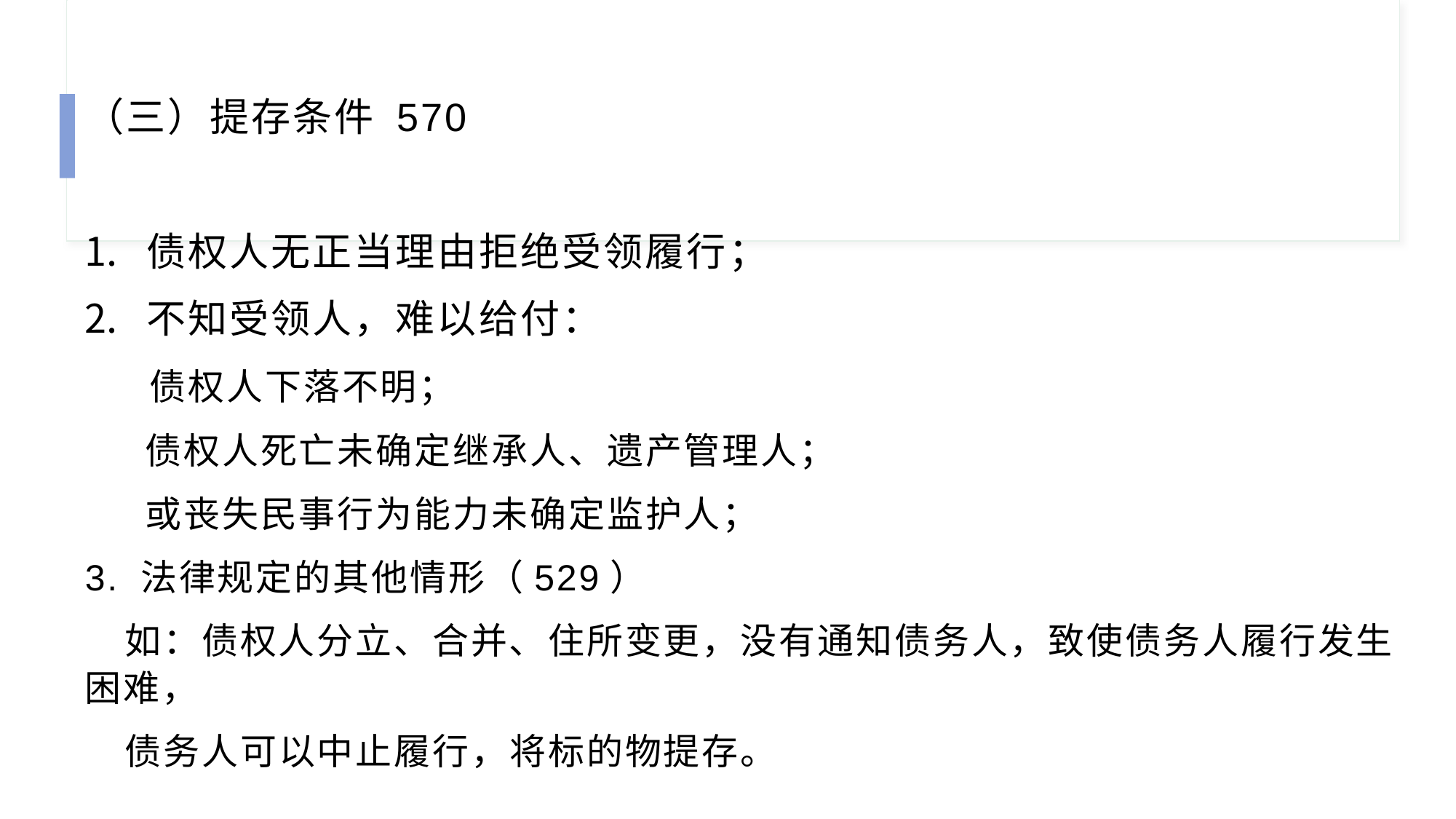

（三）提存条件 570

债权人无正当理由拒绝受领履行；
不知受领人，难以给付：
     债权人下落不明；
     债权人死亡未确定继承人、遗产管理人；
     或丧失民事行为能力未确定监护人；
3. 法律规定的其他情形（529）
   如：债权人分立、合并、住所变更，没有通知债务人，致使债务人履行发生困难，
   债务人可以中止履行，将标的物提存。